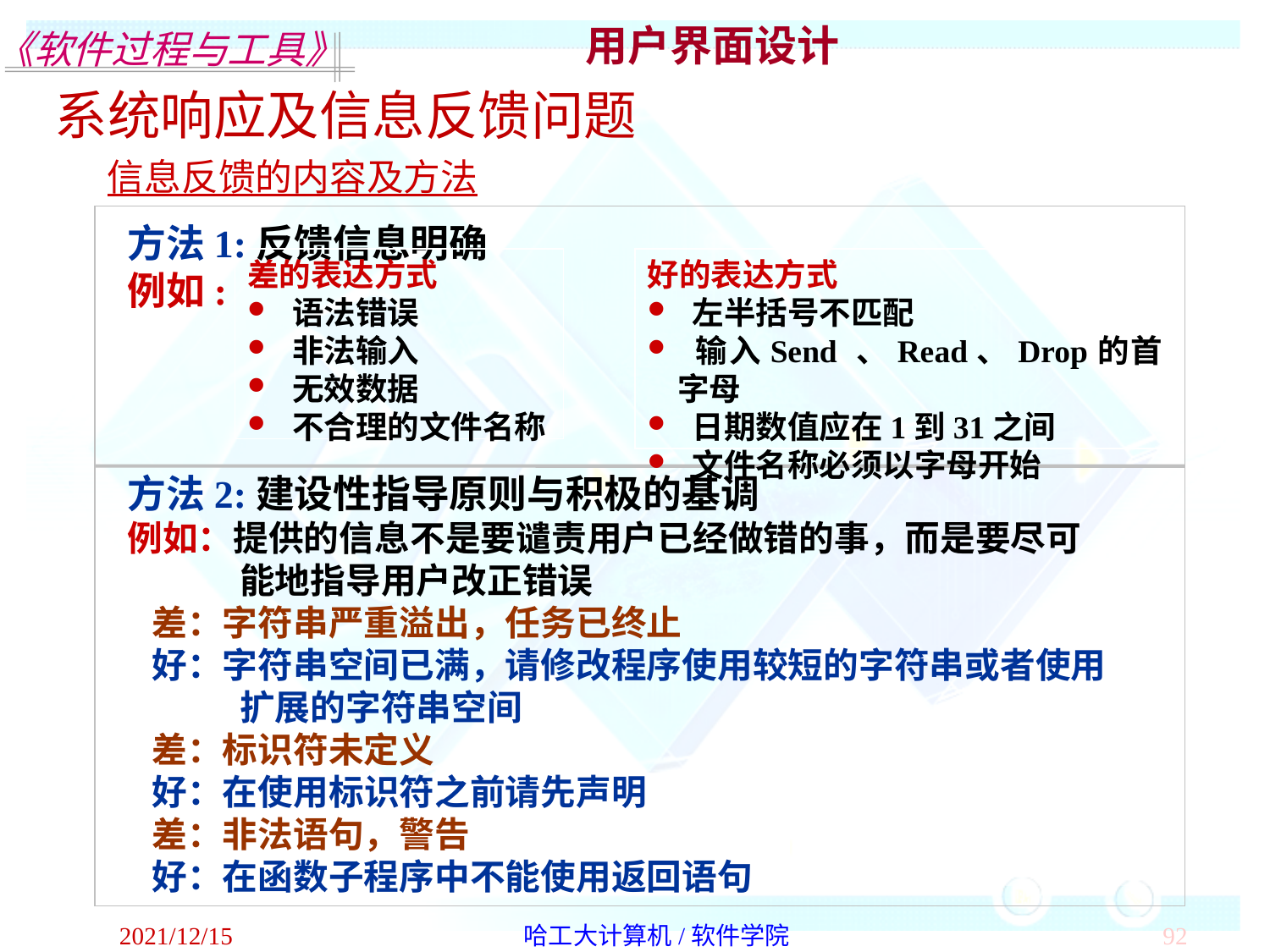

用户界面设计
系统响应及信息反馈问题
信息反馈的内容及方法

方法1:反馈信息明确
例如:

方法2:建设性指导原则与积极的基调
例如：提供的信息不是要谴责用户已经做错的事，而是要尽可
能地指导用户改正错误
  差：字符串严重溢出，任务已终止
  好：字符串空间已满，请修改程序使用较短的字符串或者使用
扩展的字符串空间
  差：标识符未定义
  好：在使用标识符之前请先声明
  差：非法语句，警告
  好：在函数子程序中不能使用返回语句
差的表达方式
 语法错误
 非法输入
 无效数据
 不合理的文件名称
好的表达方式
 左半括号不匹配
 输入Send 、Read、Drop的首字母
 日期数值应在1到31之间
 文件名称必须以字母开始